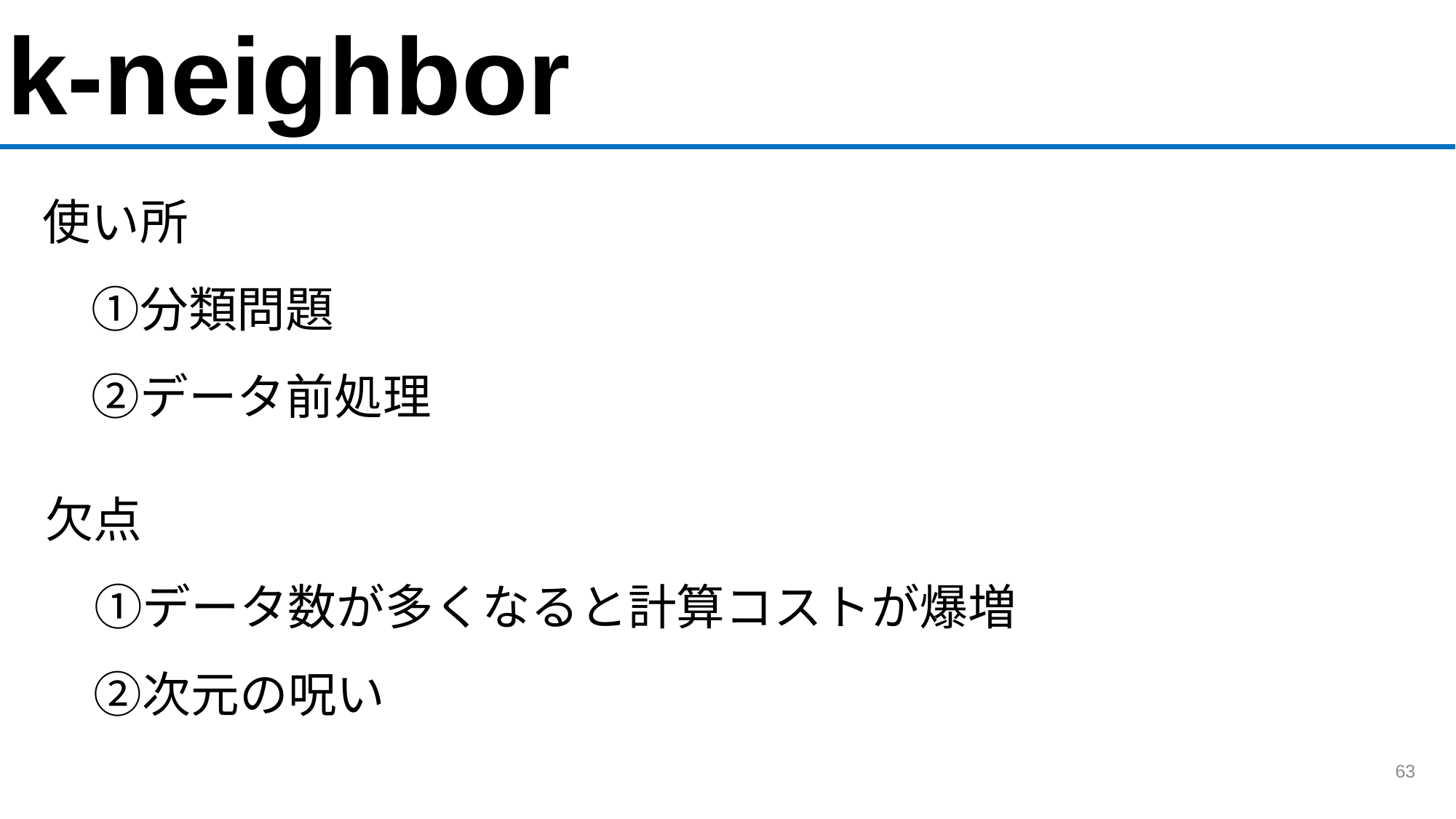

k-neighbor
使い所
　①分類問題
　②データ前処理
欠点
　①データ数が多くなると計算コストが爆増
　②次元の呪い
63